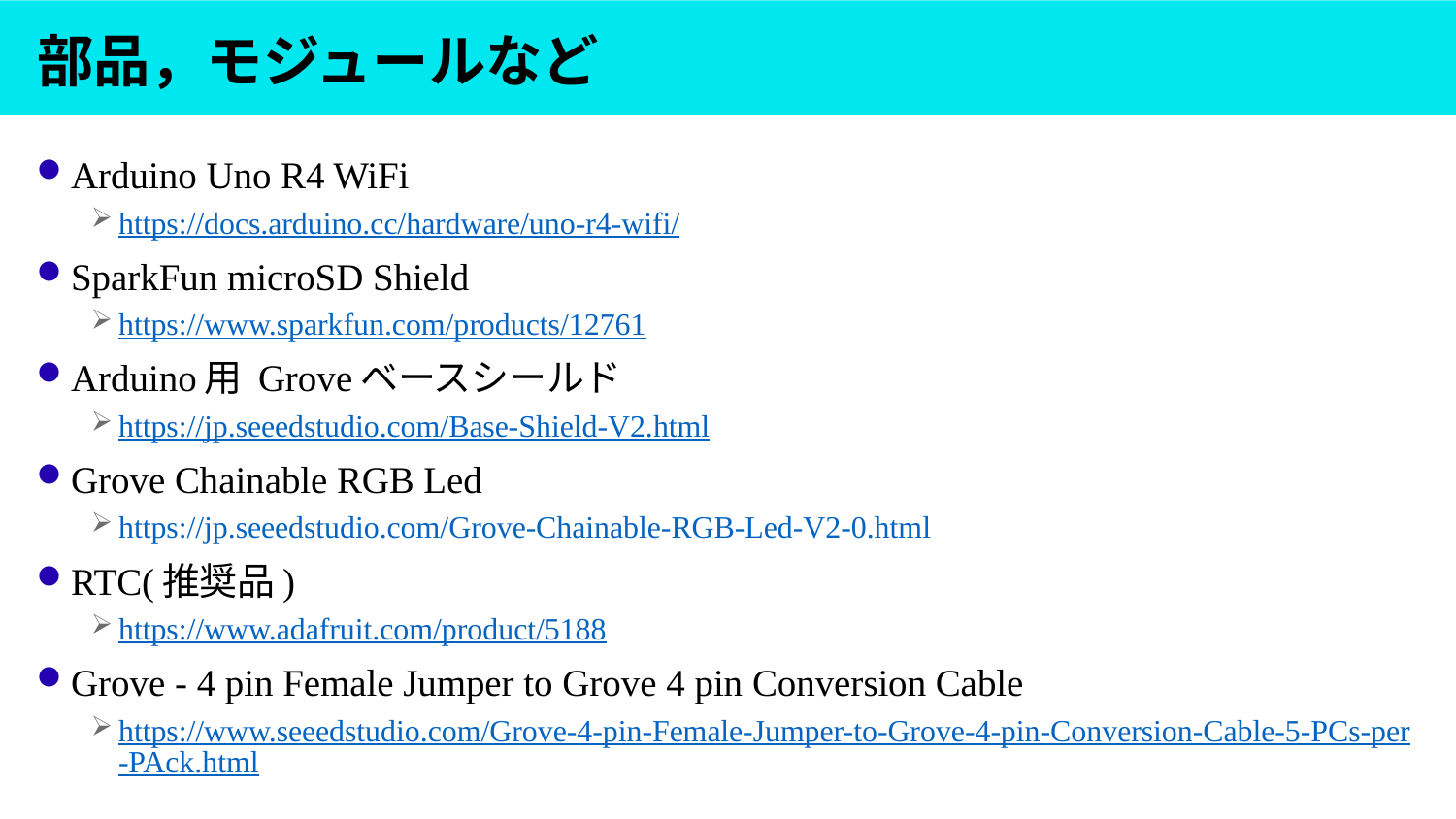

# 部品，モジュールなど
Arduino Uno R4 WiFi
https://docs.arduino.cc/hardware/uno-r4-wifi/
SparkFun microSD Shield
https://www.sparkfun.com/products/12761
Arduino用 Groveベースシールド
https://jp.seeedstudio.com/Base-Shield-V2.html
Grove Chainable RGB Led
https://jp.seeedstudio.com/Grove-Chainable-RGB-Led-V2-0.html
RTC(推奨品)
https://www.adafruit.com/product/5188
Grove - 4 pin Female Jumper to Grove 4 pin Conversion Cable
https://www.seeedstudio.com/Grove-4-pin-Female-Jumper-to-Grove-4-pin-Conversion-Cable-5-PCs-per-PAck.html